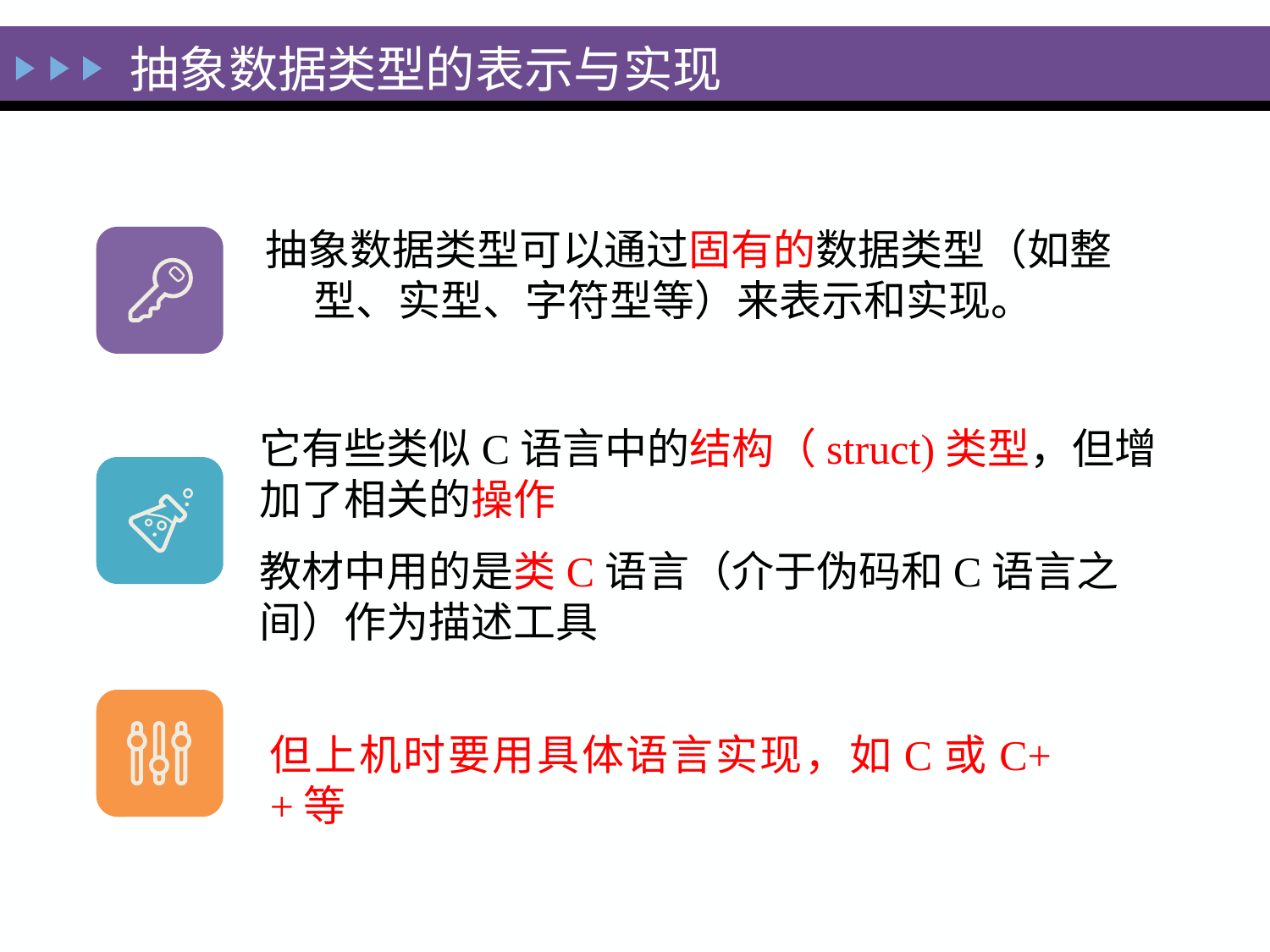

# 抽象数据类型的表示与实现
抽象数据类型可以通过固有的数据类型（如整型、实型、字符型等）来表示和实现。

它有些类似C语言中的结构（struct)类型，但增加了相关的操作
教材中用的是类C语言（介于伪码和C语言之间）作为描述工具

但上机时要用具体语言实现，如C或C++等